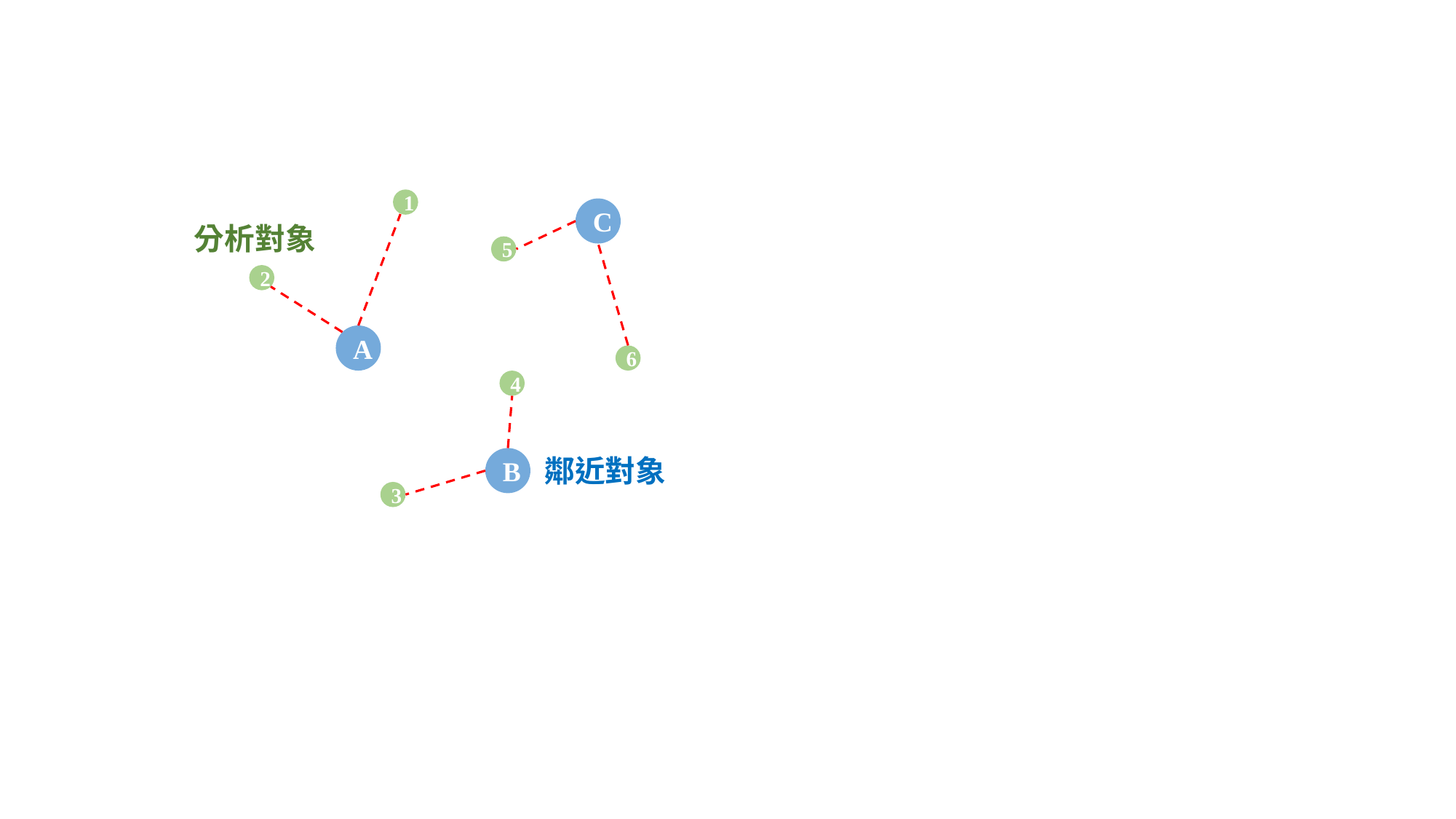

1
C
分析對象
5
2
A
6
4
鄰近對象
B
3